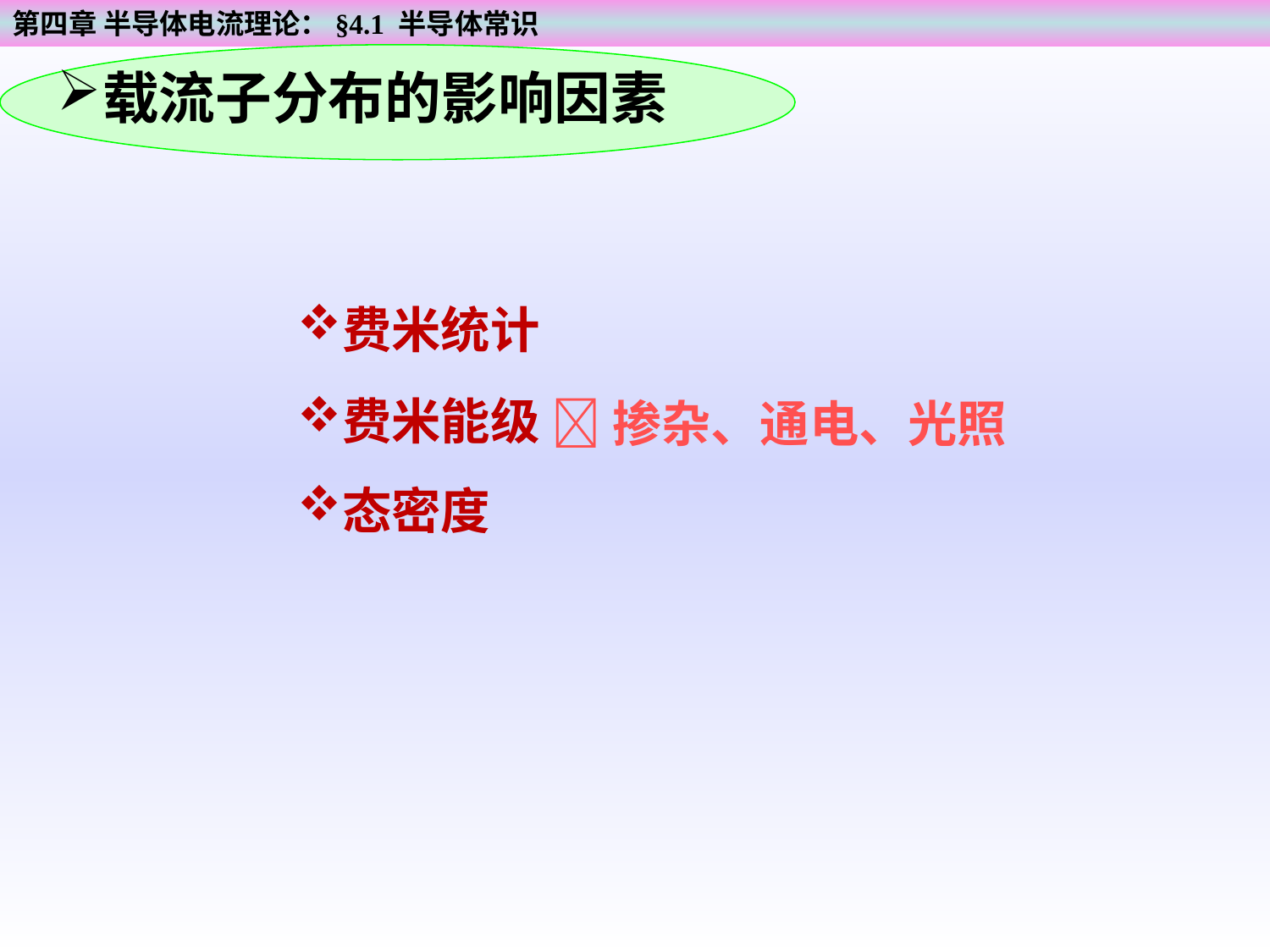

第四章 半导体电流理论：§4.1 半导体常识

载流子分布的影响因素
费米统计
费米能级
⇐掺杂、通电、光照
态密度